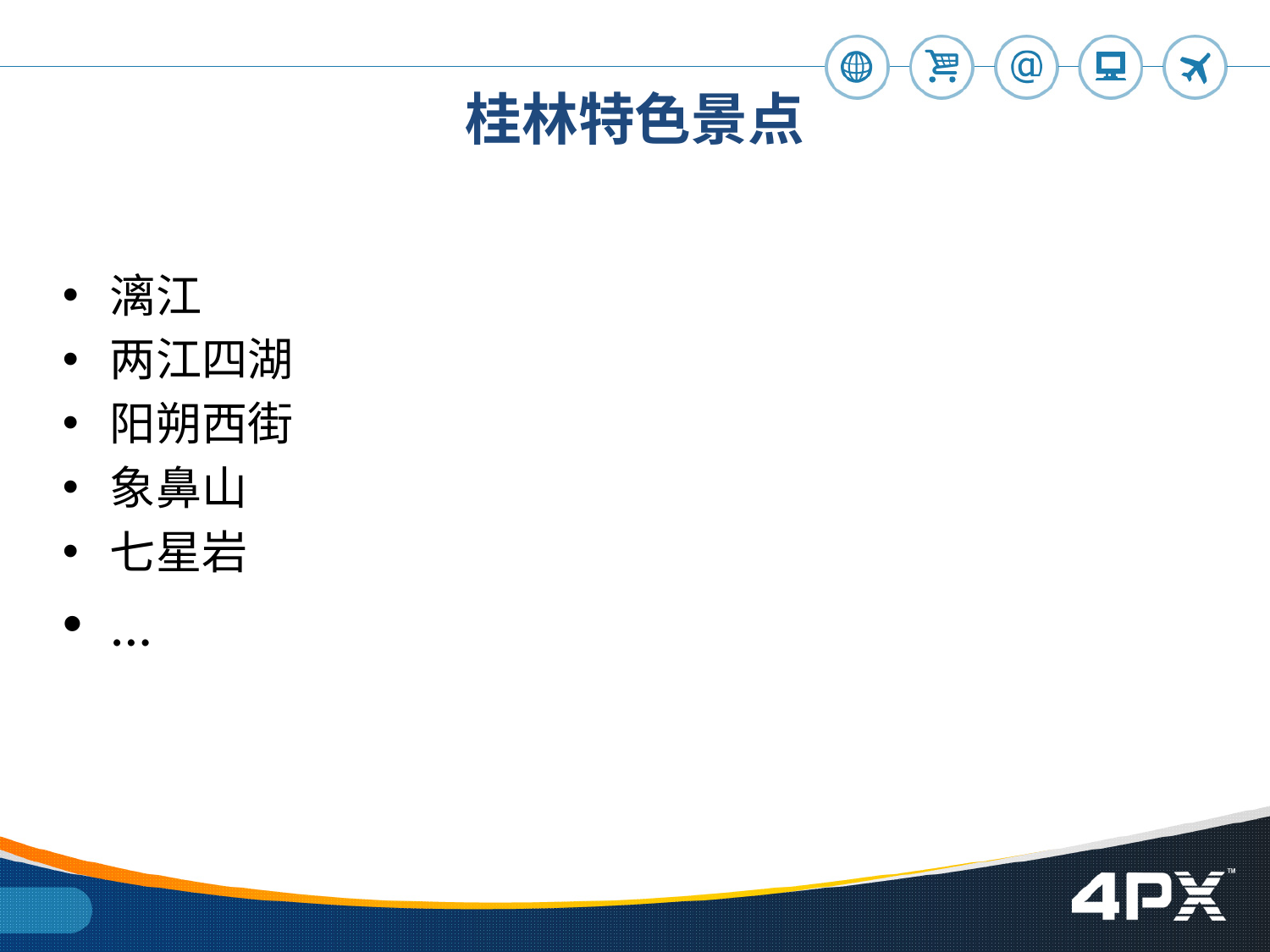

# 桂林特色景点
漓江
两江四湖
阳朔西街
象鼻山
七星岩
...